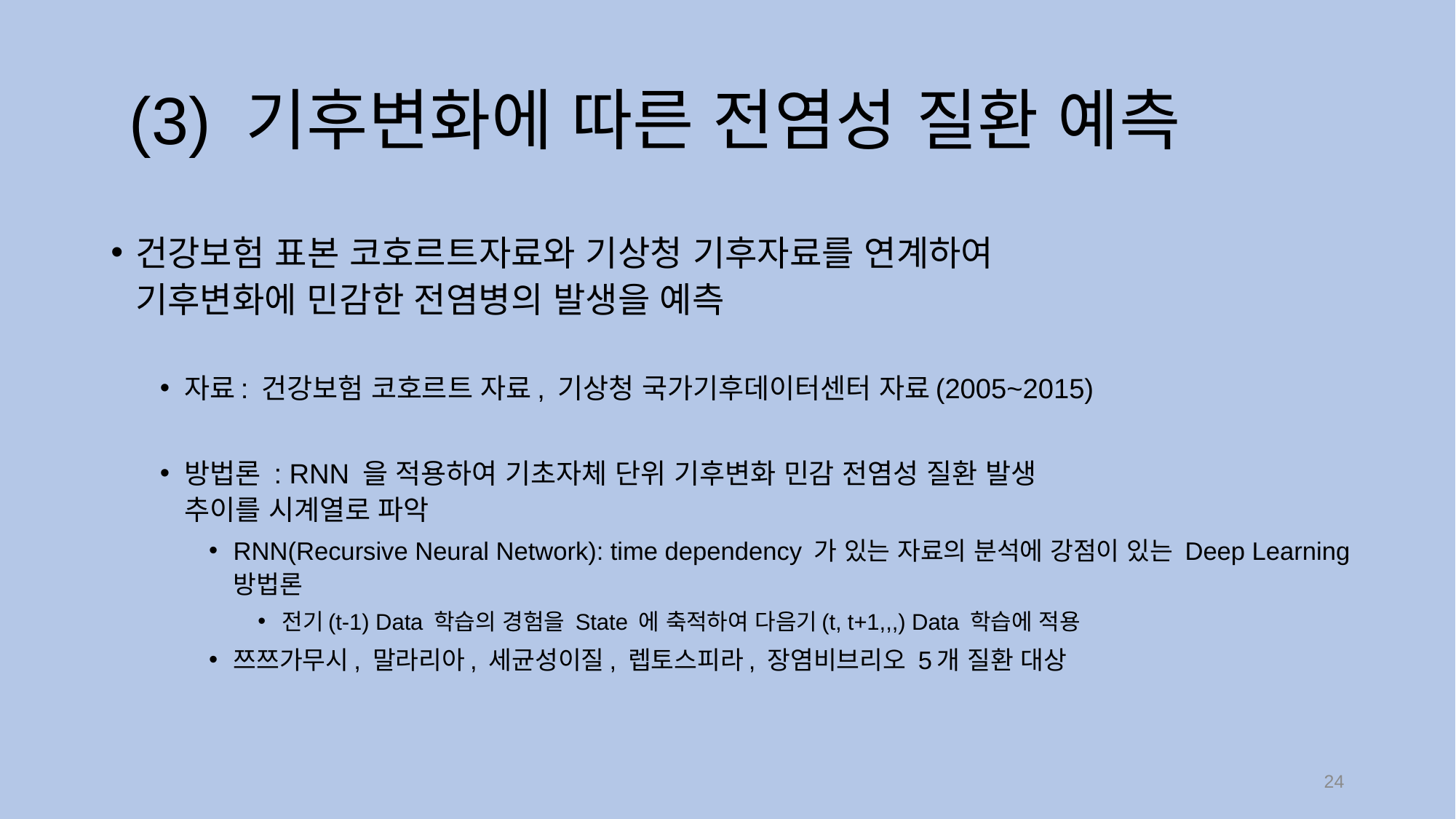

# (3) 기후변화에 따른 전염성 질환 예측
건강보험 표본 코호르트자료와 기상청 기후자료를 연계하여
기후변화에 민감한 전염병의 발생을 예측

자료: 건강보험 코호르트 자료, 기상청 국가기후데이터센터 자료(2005~2015)

방법론 : RNN 을 적용하여 기초자체 단위 기후변화 민감 전염성 질환 발생
추이를 시계열로 파악
RNN(Recursive Neural Network): time dependency 가 있는 자료의 분석에 강점이 있는 Deep Learning 방법론
전기(t-1) Data 학습의 경험을 State 에 축적하여 다음기(t, t+1,,,) Data 학습에 적용
쯔쯔가무시, 말라리아, 세균성이질, 렙토스피라, 장염비브리오 5개 질환 대상
24